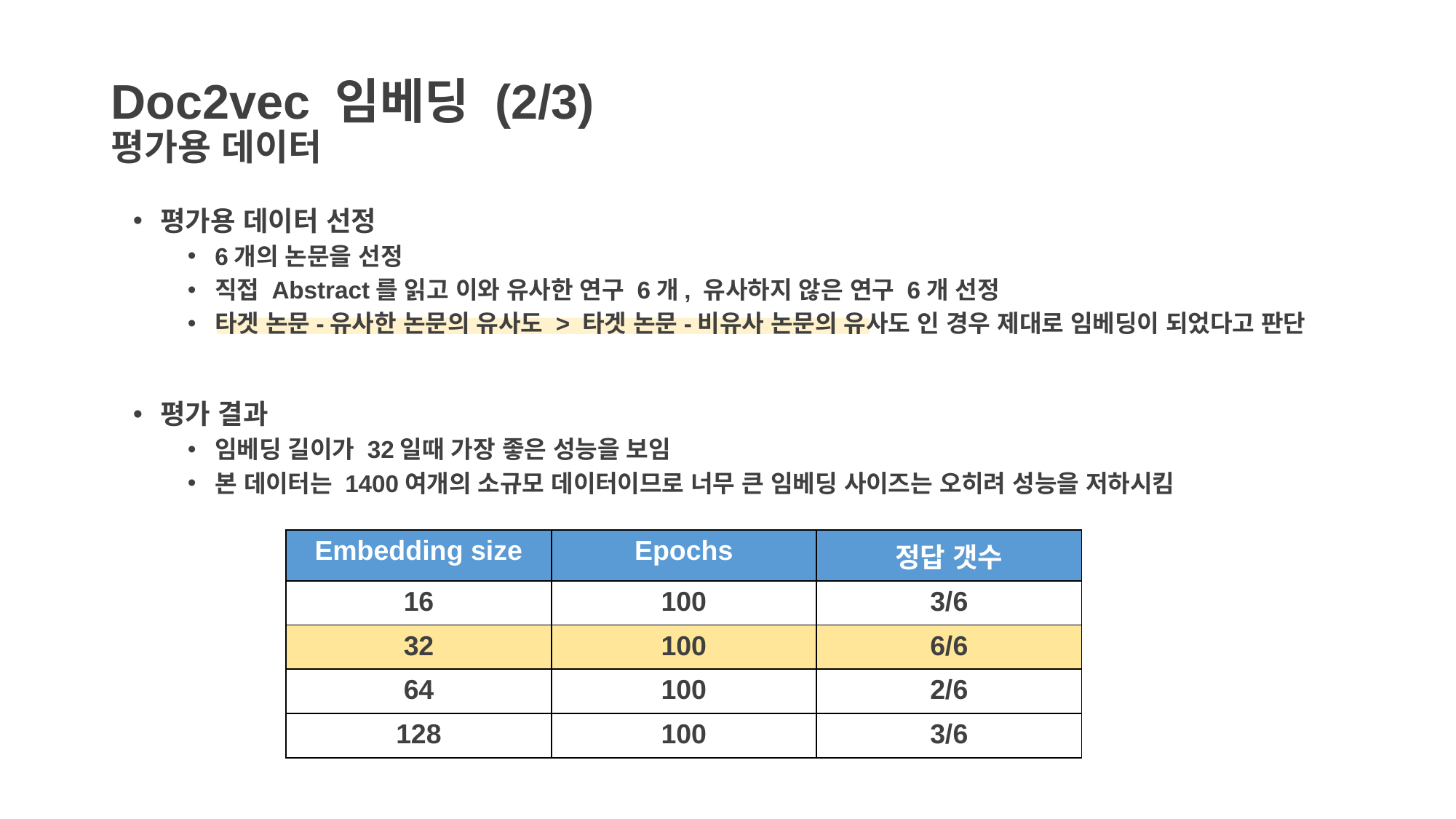

# Doc2vec 임베딩 (2/3) 평가용 데이터
평가용 데이터 선정
6개의 논문을 선정
직접 Abstract를 읽고 이와 유사한 연구 6개, 유사하지 않은 연구 6개 선정
타겟 논문-유사한 논문의 유사도 > 타겟 논문-비유사 논문의 유사도 인 경우 제대로 임베딩이 되었다고 판단

평가 결과
임베딩 길이가 32일때 가장 좋은 성능을 보임
본 데이터는 1400여개의 소규모 데이터이므로 너무 큰 임베딩 사이즈는 오히려 성능을 저하시킴

| Embedding size | Epochs | 정답 갯수 |
| --- | --- | --- |
| 16 | 100 | 3/6 |
| 32 | 100 | 6/6 |
| 64 | 100 | 2/6 |
| 128 | 100 | 3/6 |